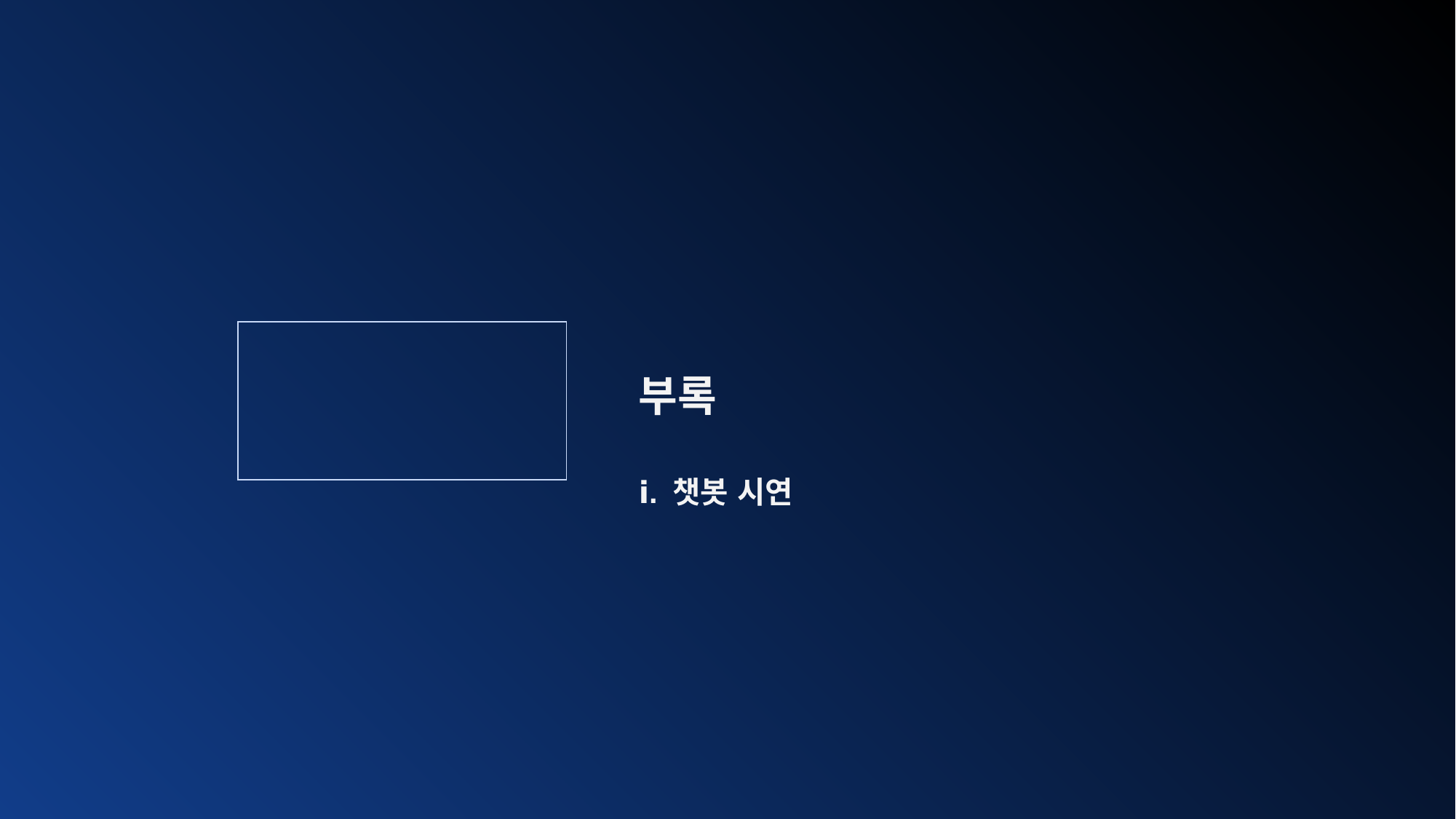

|  | 부록 |
| --- | --- |
|  | ⅰ. 챗봇 시연 |
|  |
| --- |